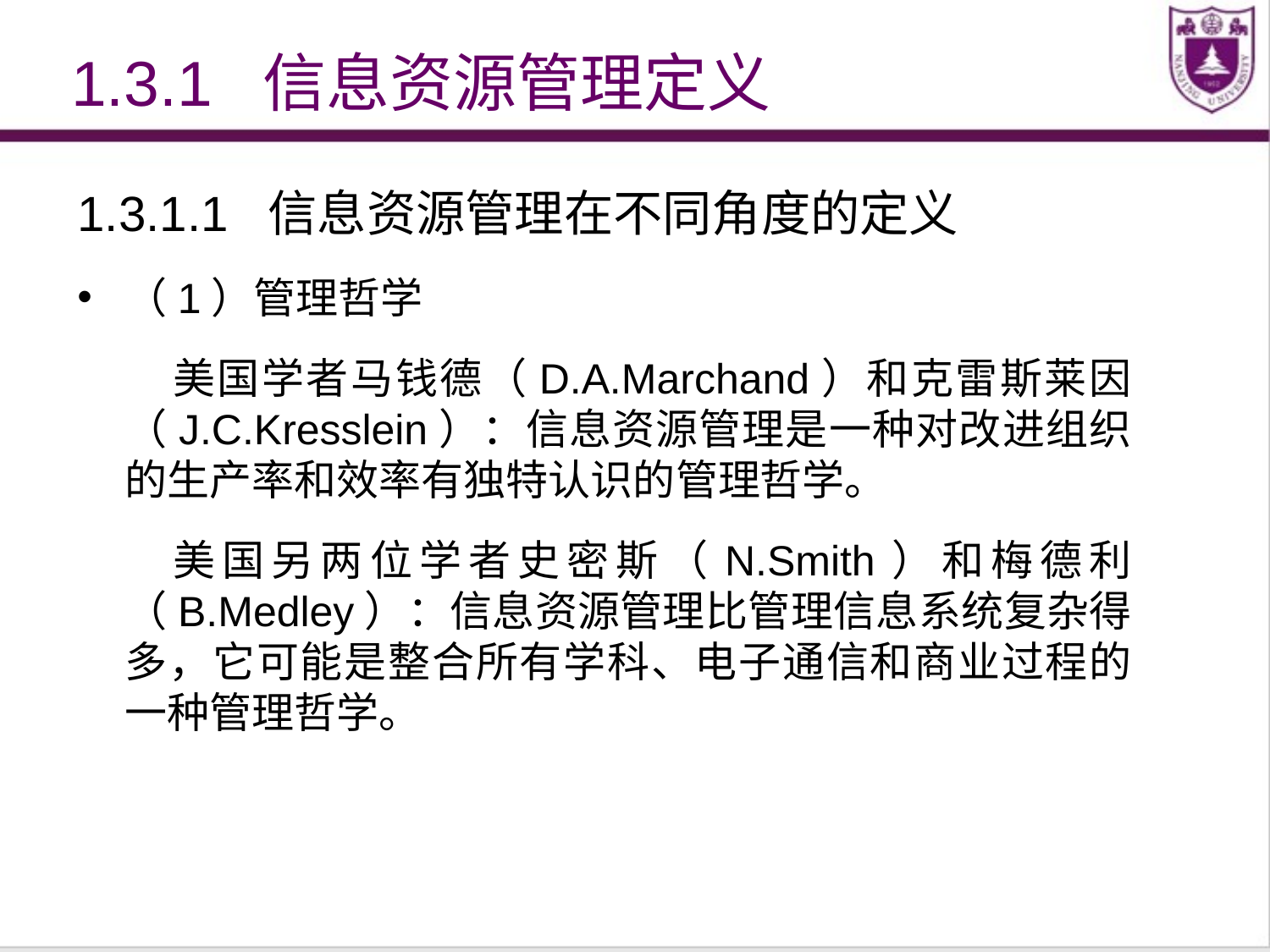

1.3.1  信息资源管理定义
1.3.1.1  信息资源管理在不同角度的定义
（1）管理哲学
美国学者马钱德（D.A.Marchand）和克雷斯莱因（J.C.Kresslein）：信息资源管理是一种对改进组织的生产率和效率有独特认识的管理哲学。
美国另两位学者史密斯（N.Smith）和梅德利（B.Medley）：信息资源管理比管理信息系统复杂得多，它可能是整合所有学科、电子通信和商业过程的一种管理哲学。